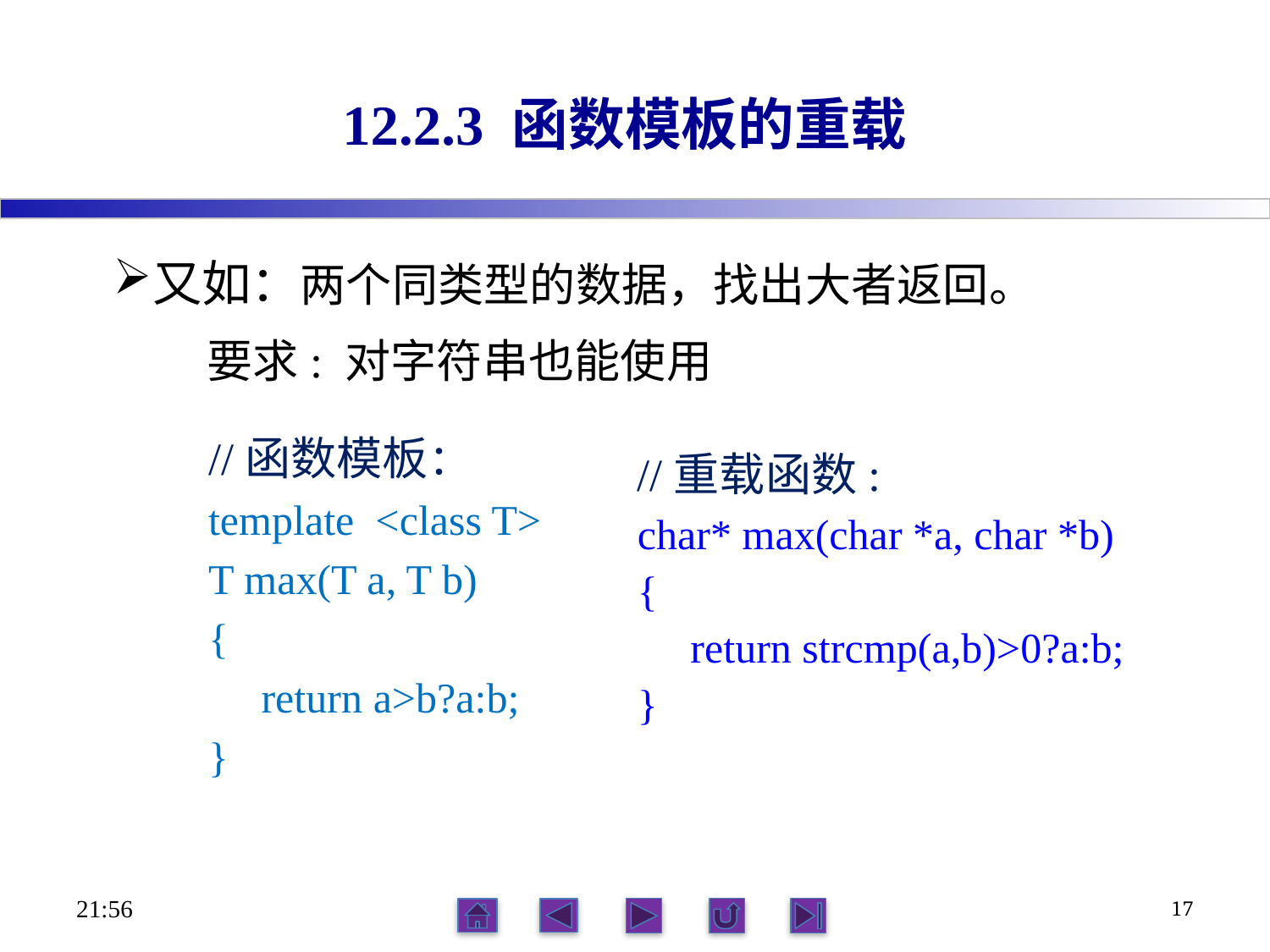

# 12.2.3 函数模板的重载
又如：两个同类型的数据，找出大者返回。
        要求: 对字符串也能使用
//函数模板：
template  <class T>
T max(T a, T b)
{
     return a>b?a:b;
}
//重载函数:
char* max(char *a, char *b)
{
     return strcmp(a,b)>0?a:b;
}
21:56
17